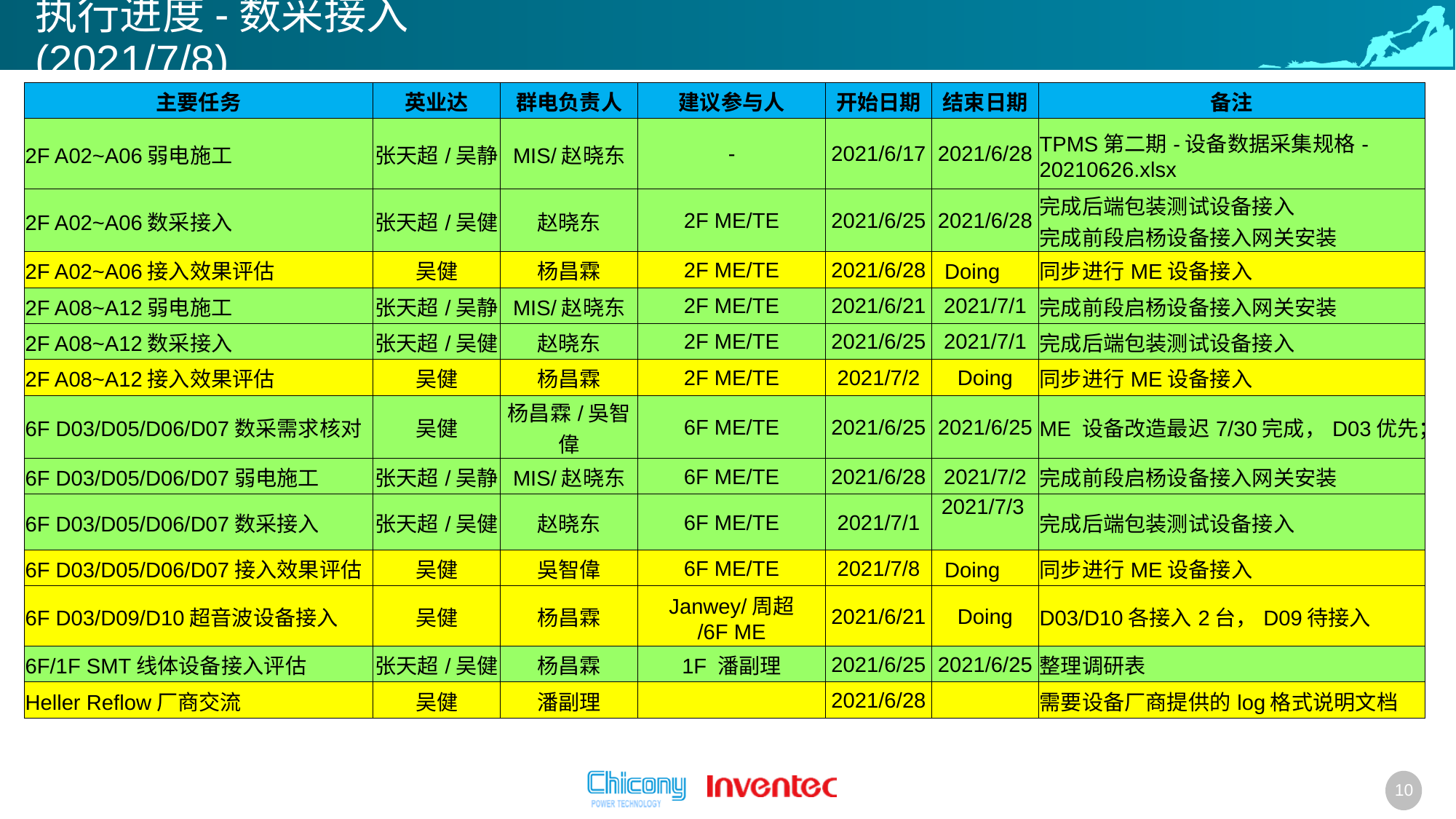

# 执行进度-数采接入(2021/7/8)
| 主要任务 | 英业达 | 群电负责人 | 建议参与人 | 开始日期 | 结束日期 | 备注 |
| --- | --- | --- | --- | --- | --- | --- |
| 2F A02~A06弱电施工 | 张天超/吴静 | MIS/赵晓东 | - | 2021/6/17 | 2021/6/28 | TPMS第二期-设备数据采集规格-20210626.xlsx |
| 2F A02~A06数采接入 | 张天超/吴健 | 赵晓东 | 2F ME/TE | 2021/6/25 | 2021/6/28 | 完成后端包装测试设备接入 完成前段启杨设备接入网关安装 |
| 2F A02~A06接入效果评估 | 吴健 | 杨昌霖 | 2F ME/TE | 2021/6/28 | Doing | 同步进行ME设备接入 |
| 2F A08~A12弱电施工 | 张天超/吴静 | MIS/赵晓东 | 2F ME/TE | 2021/6/21 | 2021/7/1 | 完成前段启杨设备接入网关安装 |
| 2F A08~A12数采接入 | 张天超/吴健 | 赵晓东 | 2F ME/TE | 2021/6/25 | 2021/7/1 | 完成后端包装测试设备接入 |
| 2F A08~A12接入效果评估 | 吴健 | 杨昌霖 | 2F ME/TE | 2021/7/2 | Doing | 同步进行ME设备接入 |
| 6F D03/D05/D06/D07数采需求核对 | 吴健 | 杨昌霖/吳智偉 | 6F ME/TE | 2021/6/25 | 2021/6/25 | ME 设备改造最迟7/30完成，D03优先； |
| 6F D03/D05/D06/D07弱电施工 | 张天超/吴静 | MIS/赵晓东 | 6F ME/TE | 2021/6/28 | 2021/7/2 | 完成前段启杨设备接入网关安装 |
| 6F D03/D05/D06/D07数采接入 | 张天超/吴健 | 赵晓东 | 6F ME/TE | 2021/7/1 | 2021/7/3 | 完成后端包装测试设备接入 |
| 6F D03/D05/D06/D07接入效果评估 | 吴健 | 吳智偉 | 6F ME/TE | 2021/7/8 | Doing | 同步进行ME设备接入 |
| 6F D03/D09/D10超音波设备接入 | 吴健 | 杨昌霖 | Janwey/周超 /6F ME | 2021/6/21 | Doing | D03/D10各接入2台，D09待接入 |
| 6F/1F SMT线体设备接入评估 | 张天超/吴健 | 杨昌霖 | 1F 潘副理 | 2021/6/25 | 2021/6/25 | 整理调研表 |
| Heller Reflow厂商交流 | 吴健 | 潘副理 |  | 2021/6/28 |  | 需要设备厂商提供的log格式说明文档 |